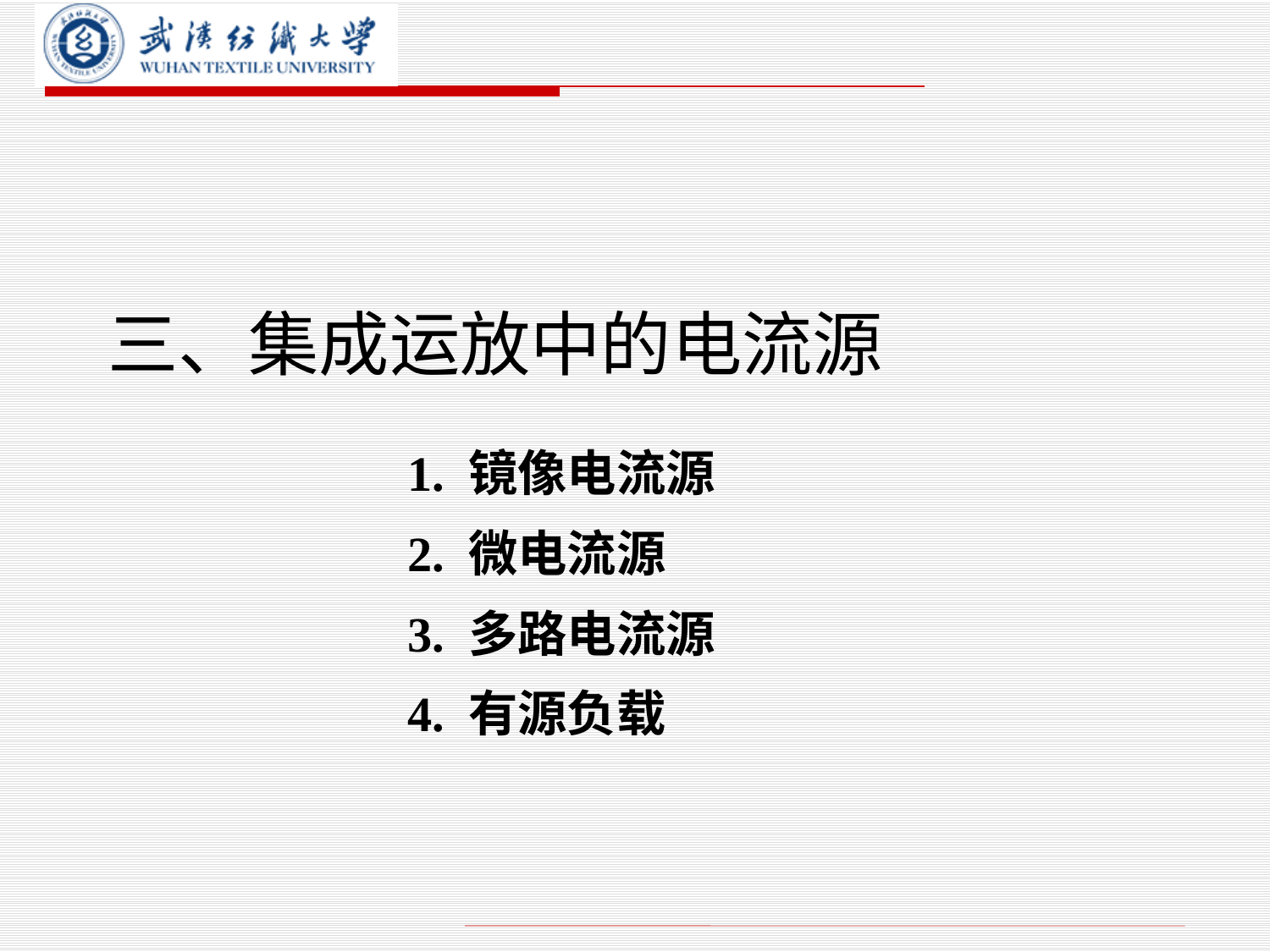

# 三、集成运放中的电流源
1. 镜像电流源
2. 微电流源
3. 多路电流源
4. 有源负载